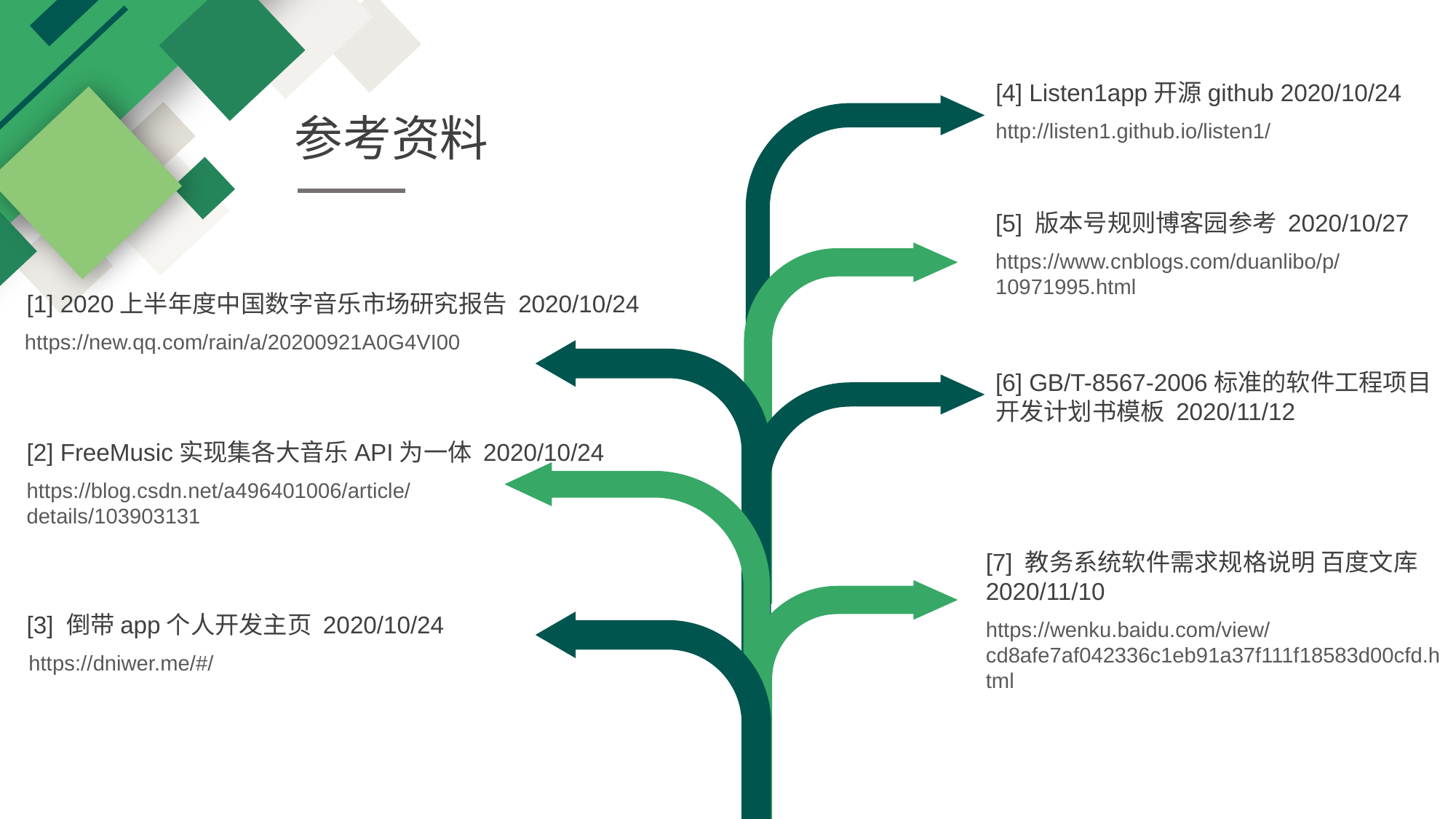

[4] Listen1app开源github 2020/10/24

参考资料
http://listen1.github.io/listen1/
[5] 版本号规则博客园参考 2020/10/27

https://www.cnblogs.com/duanlibo/p/10971995.html
[1] 2020上半年度中国数字音乐市场研究报告 2020/10/24
https://new.qq.com/rain/a/20200921A0G4VI00

[6] GB/T-8567-2006标准的软件工程项目开发计划书模板 2020/11/12

[2] FreeMusic实现集各大音乐API为一体 2020/10/24

https://blog.csdn.net/a496401006/article/details/103903131
[7] 教务系统软件需求规格说明 百度文库 2020/11/10

[3] 倒带app个人开发主页 2020/10/24
https://wenku.baidu.com/view/cd8afe7af042336c1eb91a37f111f18583d00cfd.html

https://dniwer.me/#/